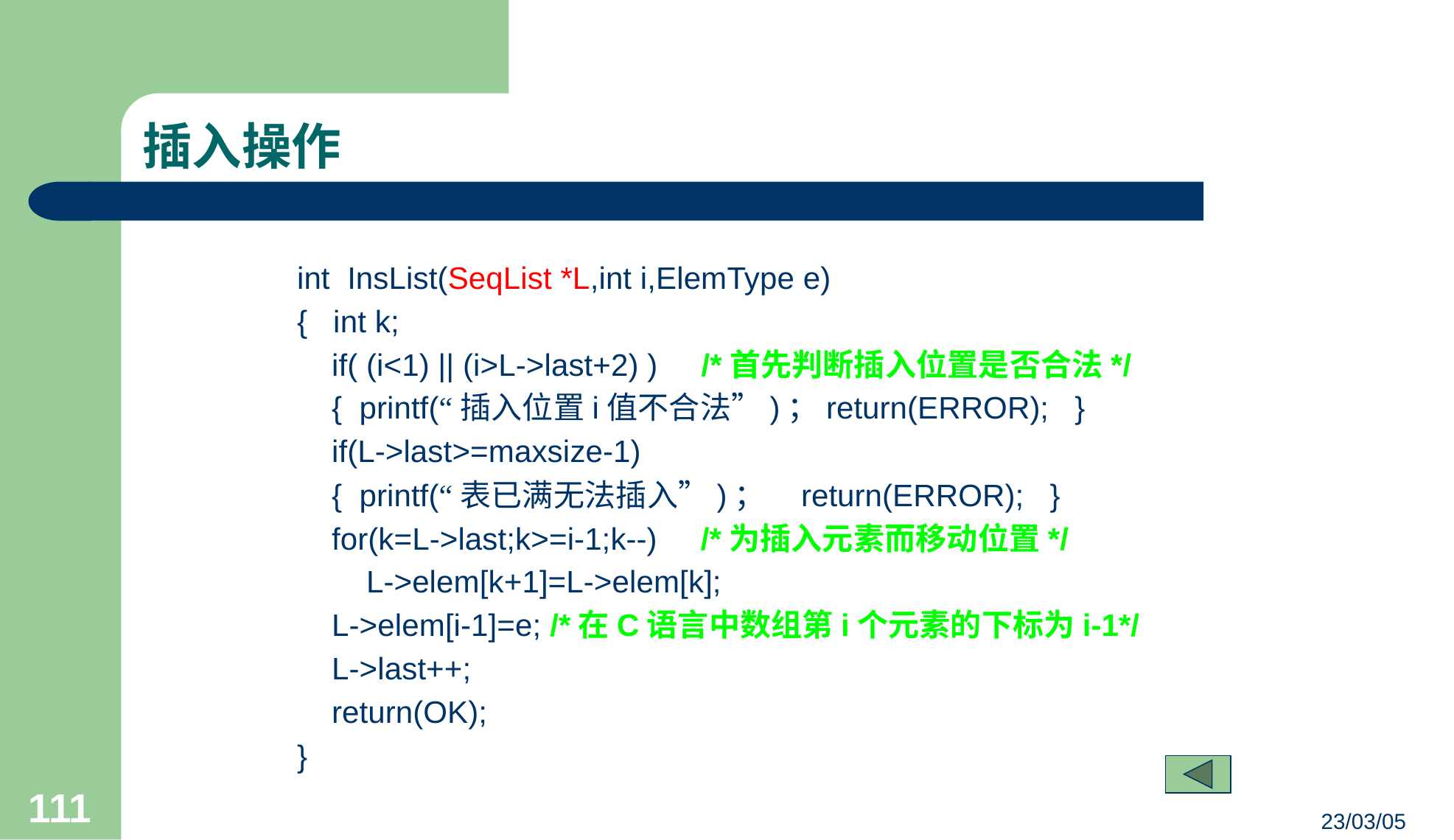

# 插入操作
int  InsList(SeqList *L,int i,ElemType e)
{   int k;
    if( (i<1) || (i>L->last+2) )     /*首先判断插入位置是否合法*/
    {  printf(“插入位置i值不合法”)；return(ERROR);   }
    if(L->last>=maxsize-1)
    {  printf(“表已满无法插入”)；    return(ERROR);   }
    for(k=L->last;k>=i-1;k--)     /*为插入元素而移动位置*/
        L->elem[k+1]=L->elem[k];
    L->elem[i-1]=e; /*在C语言中数组第i个元素的下标为i-1*/
    L->last++;
    return(OK);
}

111
23/03/05